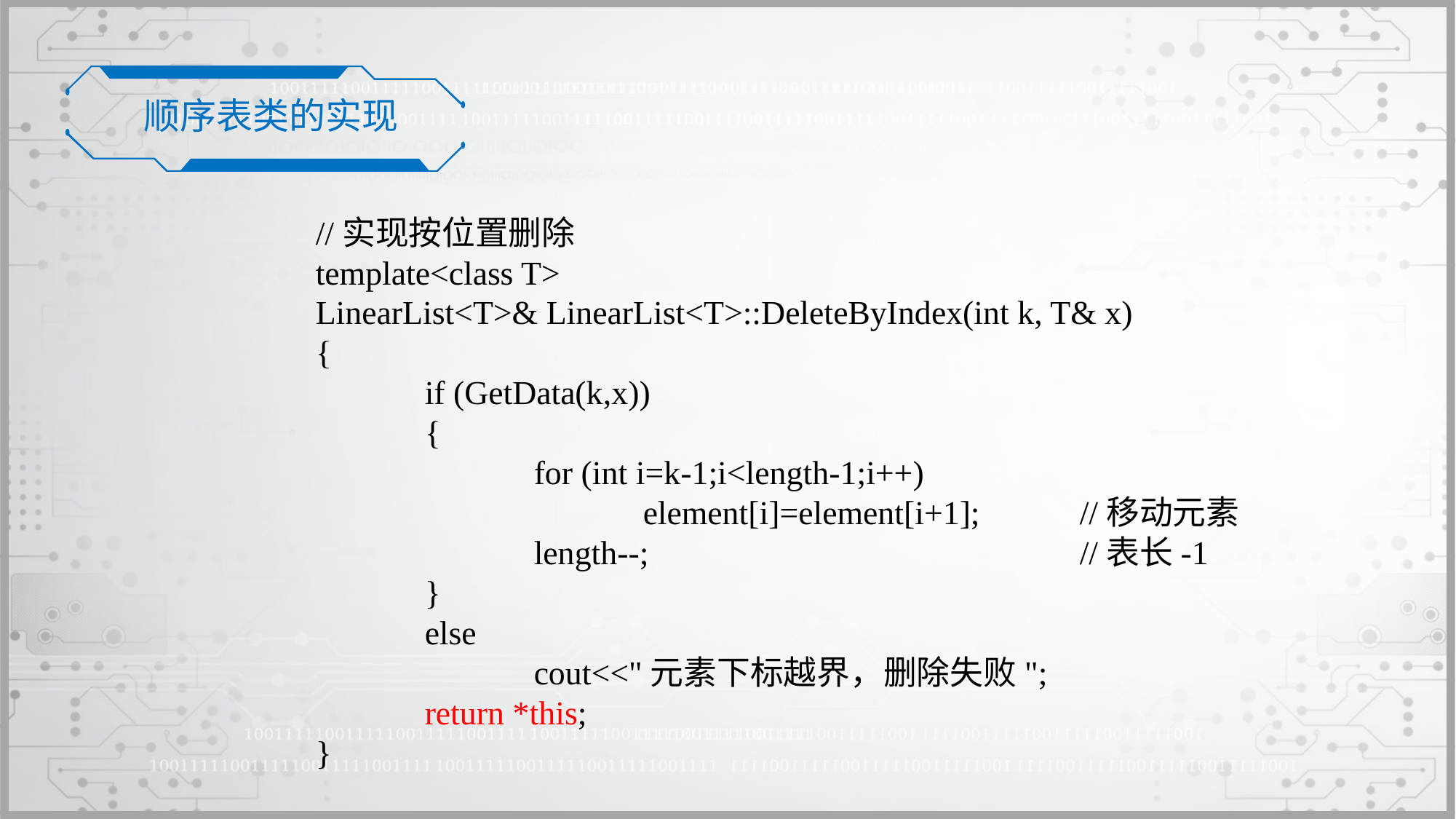

顺序表类的实现
//实现按位置删除
template<class T>
LinearList<T>& LinearList<T>::DeleteByIndex(int k, T& x)
{
	if (GetData(k,x))
	{
		for (int i=k-1;i<length-1;i++)
			element[i]=element[i+1];	//移动元素
		length--;	     			//表长-1
	}
	else
		cout<<"元素下标越界，删除失败";
	return *this;
}